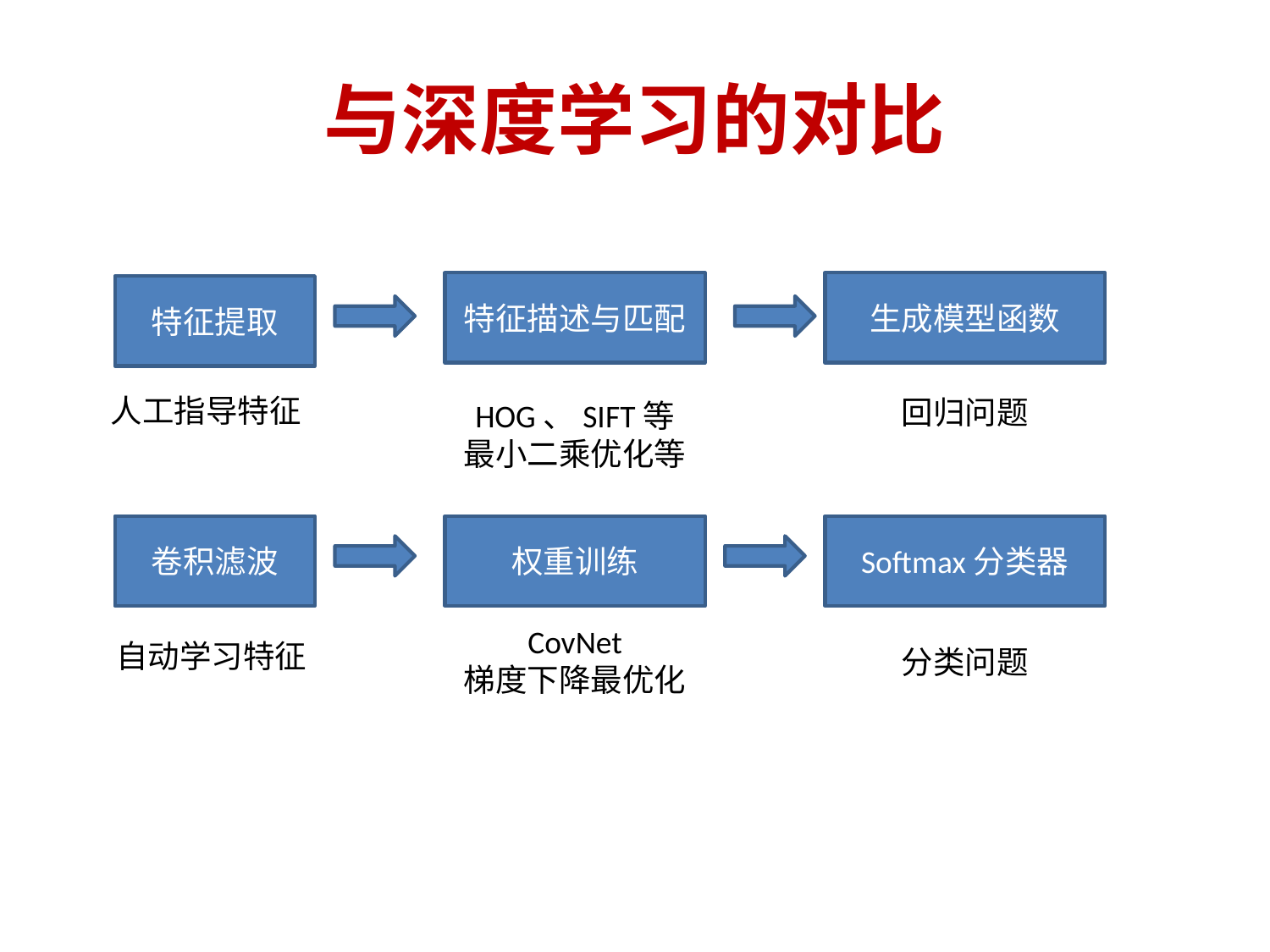

# 与深度学习的对比
特征描述与匹配
生成模型函数
特征提取

人工指导特征
回归问题

HOG、SIFT等
最小二乘优化等

卷积滤波
权重训练
Softmax分类器

CovNet
梯度下降最优化
自动学习特征
分类问题